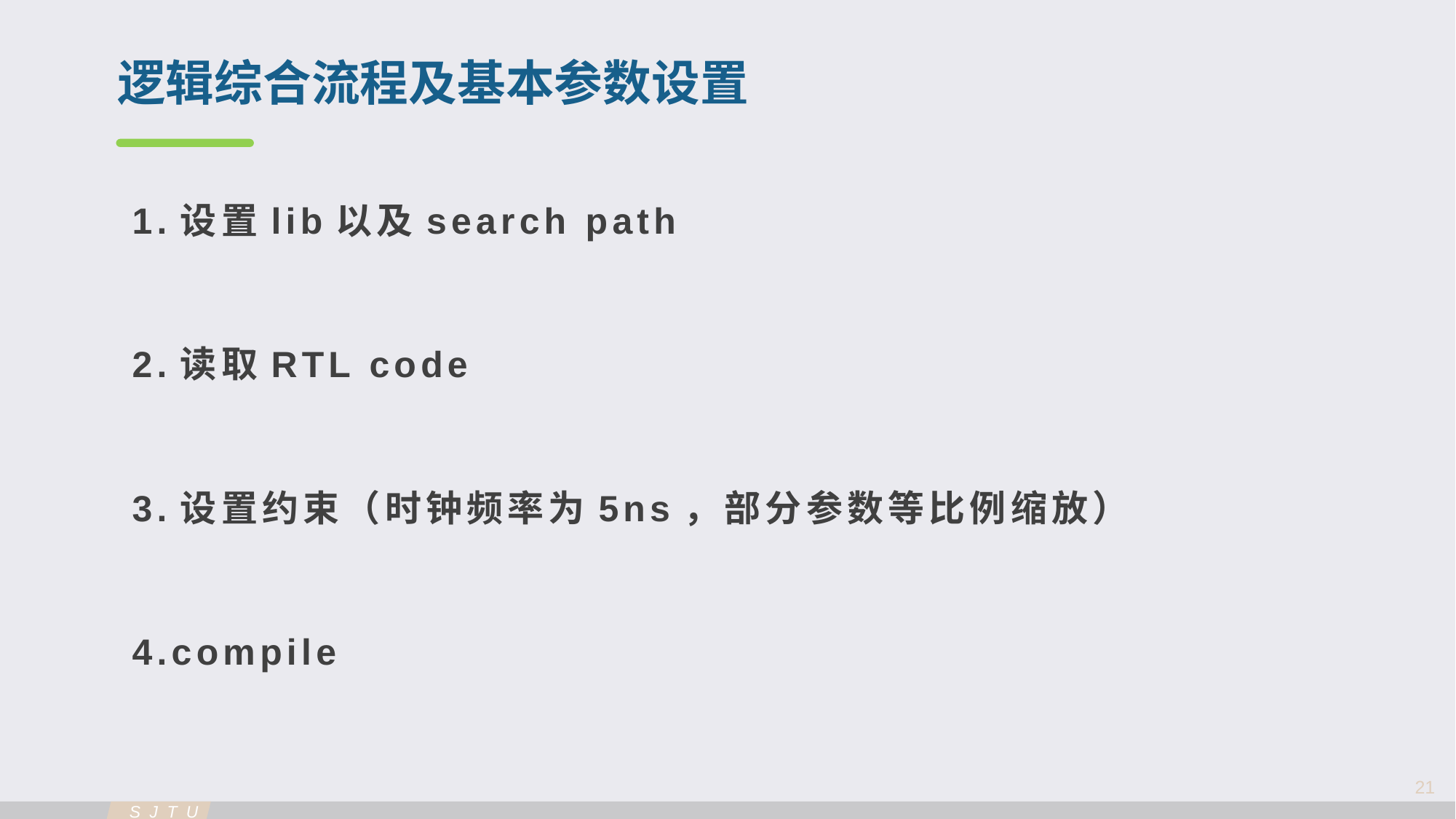

逻辑综合流程及基本参数设置
1.设置lib以及search path

2.读取RTL code

3.设置约束（时钟频率为5ns，部分参数等比例缩放）

4.compile

21